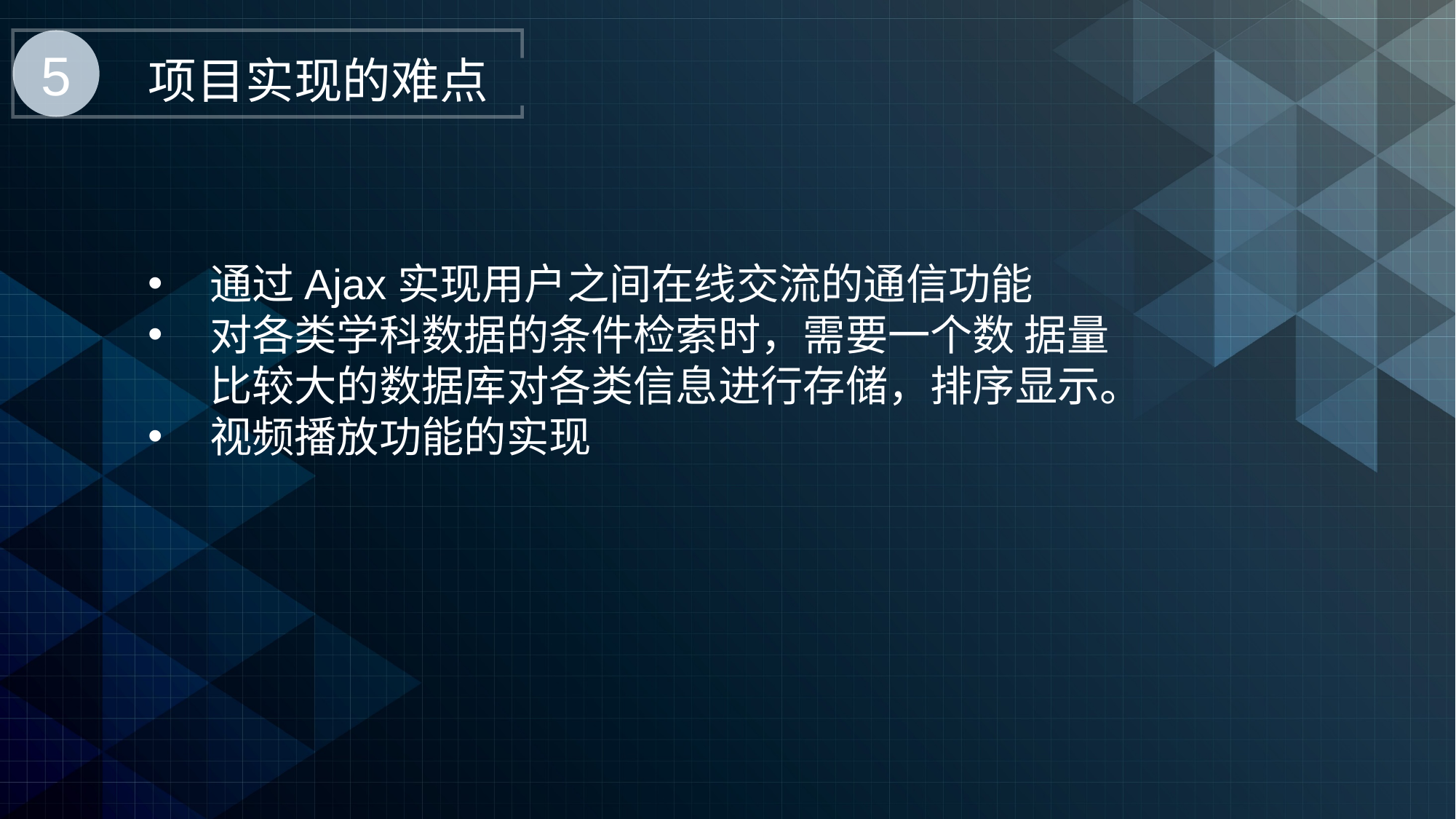

5

项目实现的难点

通过Ajax实现用户之间在线交流的通信功能
对各类学科数据的条件检索时，需要一个数 据量比较大的数据库对各类信息进行存储，排序显示。
视频播放功能的实现